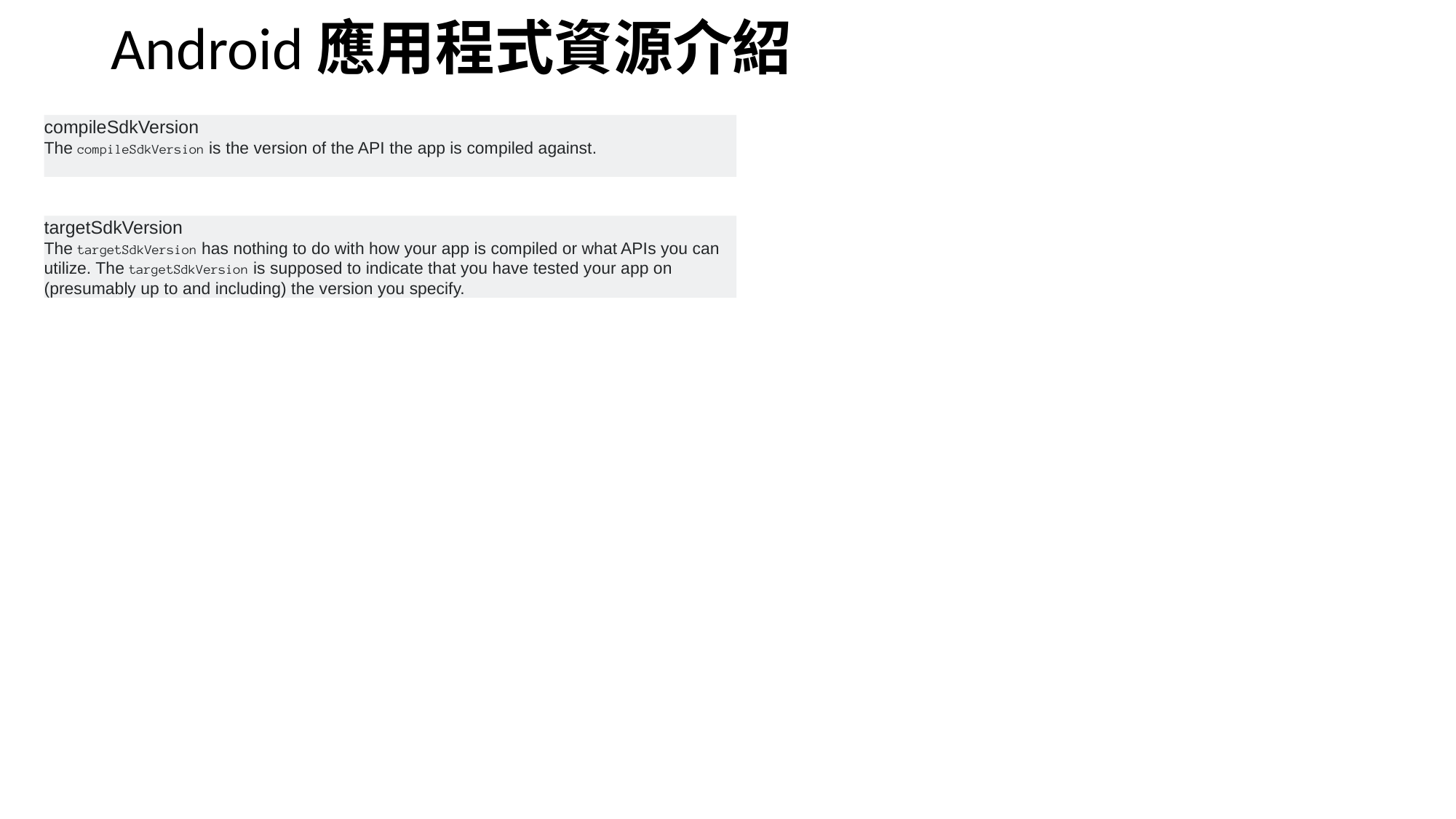

# Android應用程式資源介紹
compileSdkVersion
The compileSdkVersion is the version of the API the app is compiled against.

targetSdkVersion
The targetSdkVersion has nothing to do with how your app is compiled or what APIs you can utilize. The targetSdkVersion is supposed to indicate that you have tested your app on (presumably up to and including) the version you specify.